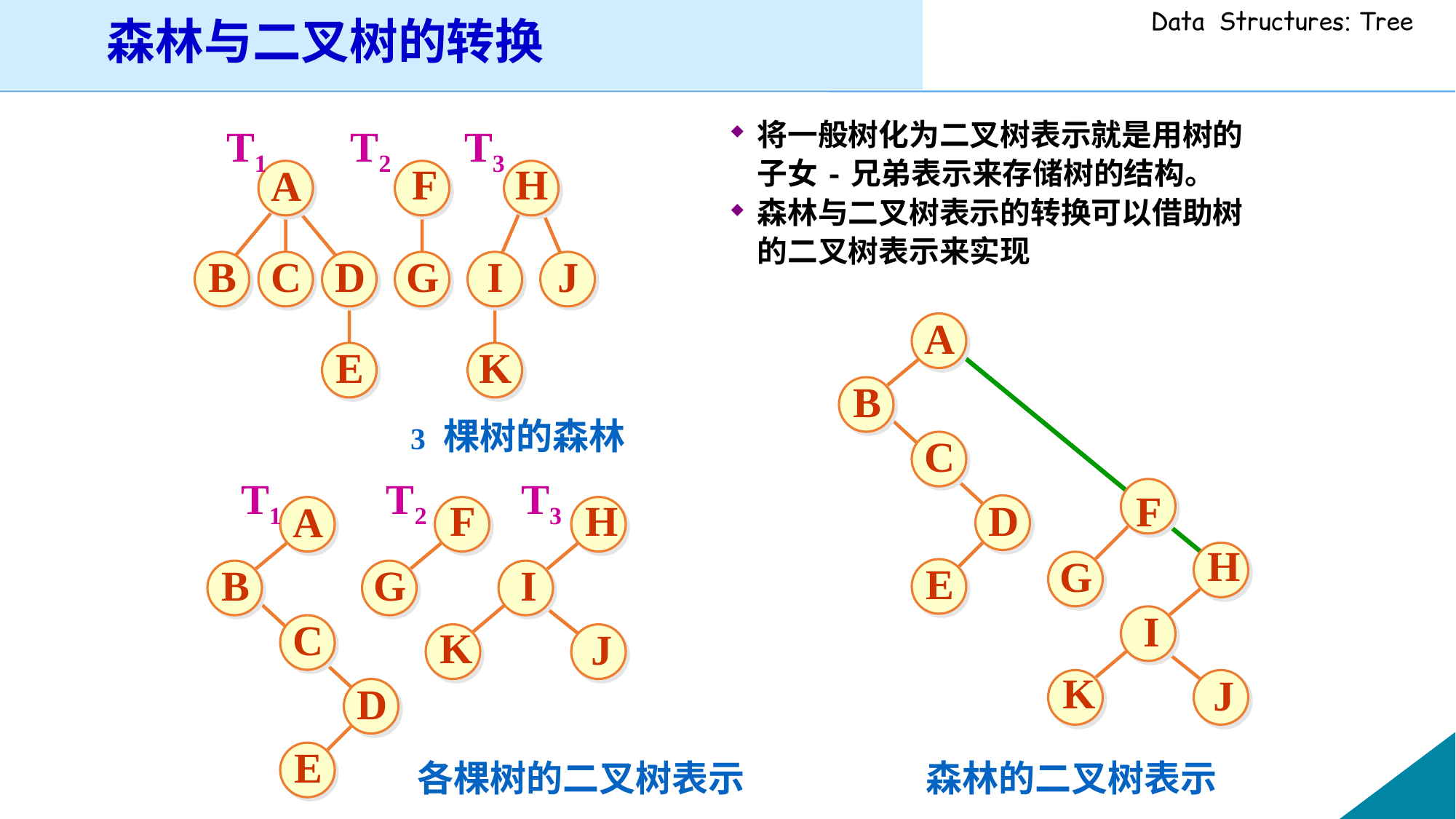

# 森林与二叉树的转换
将一般树化为二叉树表示就是用树的子女-兄弟表示来存储树的结构。
森林与二叉树表示的转换可以借助树的二叉树表示来实现
T1        T2       T3
F
H
A

B
C
D
G
I
J

A

E
K

B

3 棵树的森林
C

T1          T2         T3

F
F
H
D
A

H

G
E

B
G
I

I

C

K
J

K
J

D

E

各棵树的二叉树表示
森林的二叉树表示